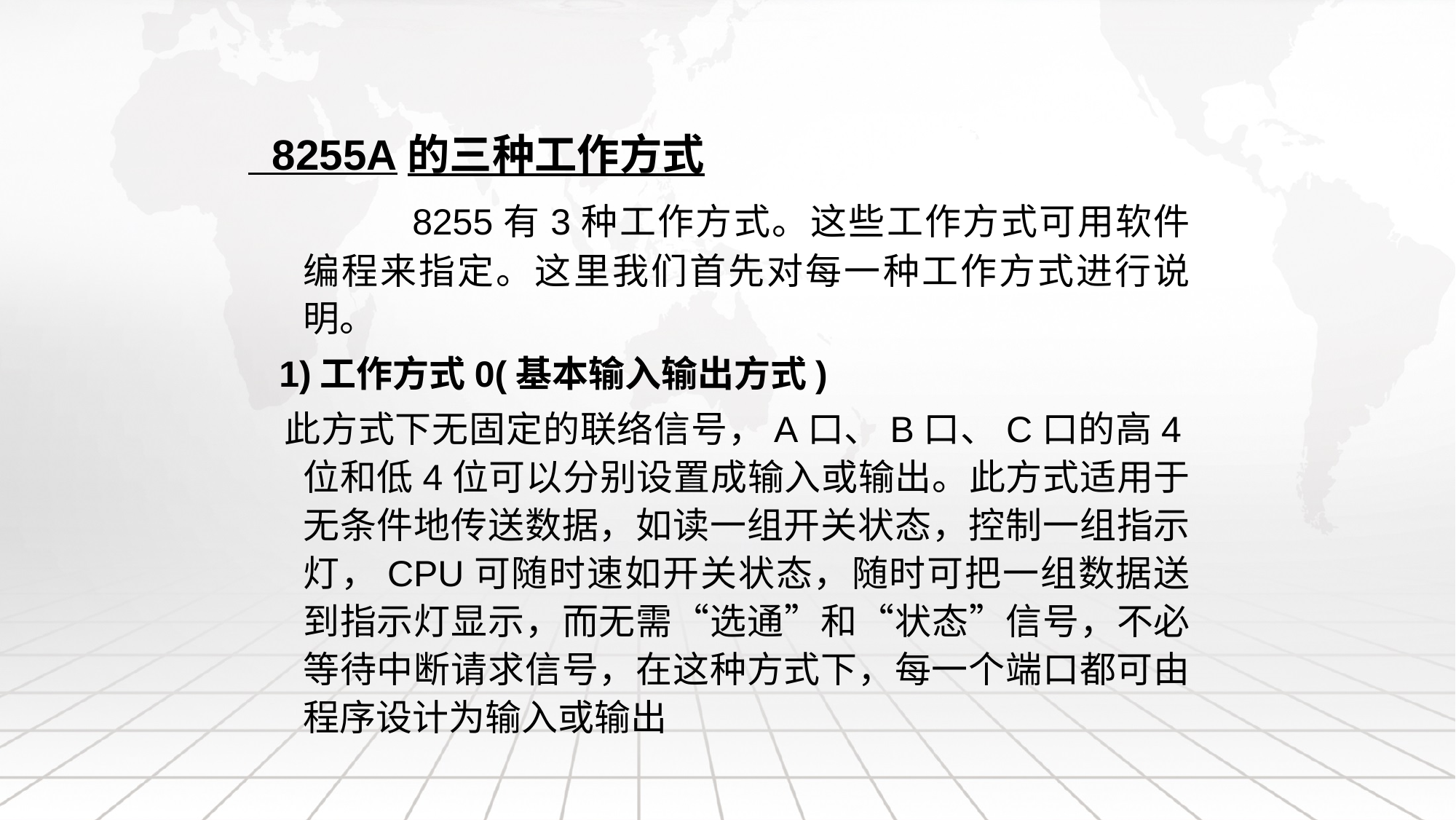

8255A的三种工作方式
		8255有3种工作方式。这些工作方式可用软件编程来指定。这里我们首先对每一种工作方式进行说明。
   1)工作方式0(基本输入输出方式)
   此方式下无固定的联络信号，A口、B口、C口的高4位和低4位可以分别设置成输入或输出。此方式适用于无条件地传送数据，如读一组开关状态，控制一组指示灯，CPU可随时速如开关状态，随时可把一组数据送到指示灯显示，而无需“选通”和“状态”信号，不必等待中断请求信号，在这种方式下，每一个端口都可由程序设计为输入或输出